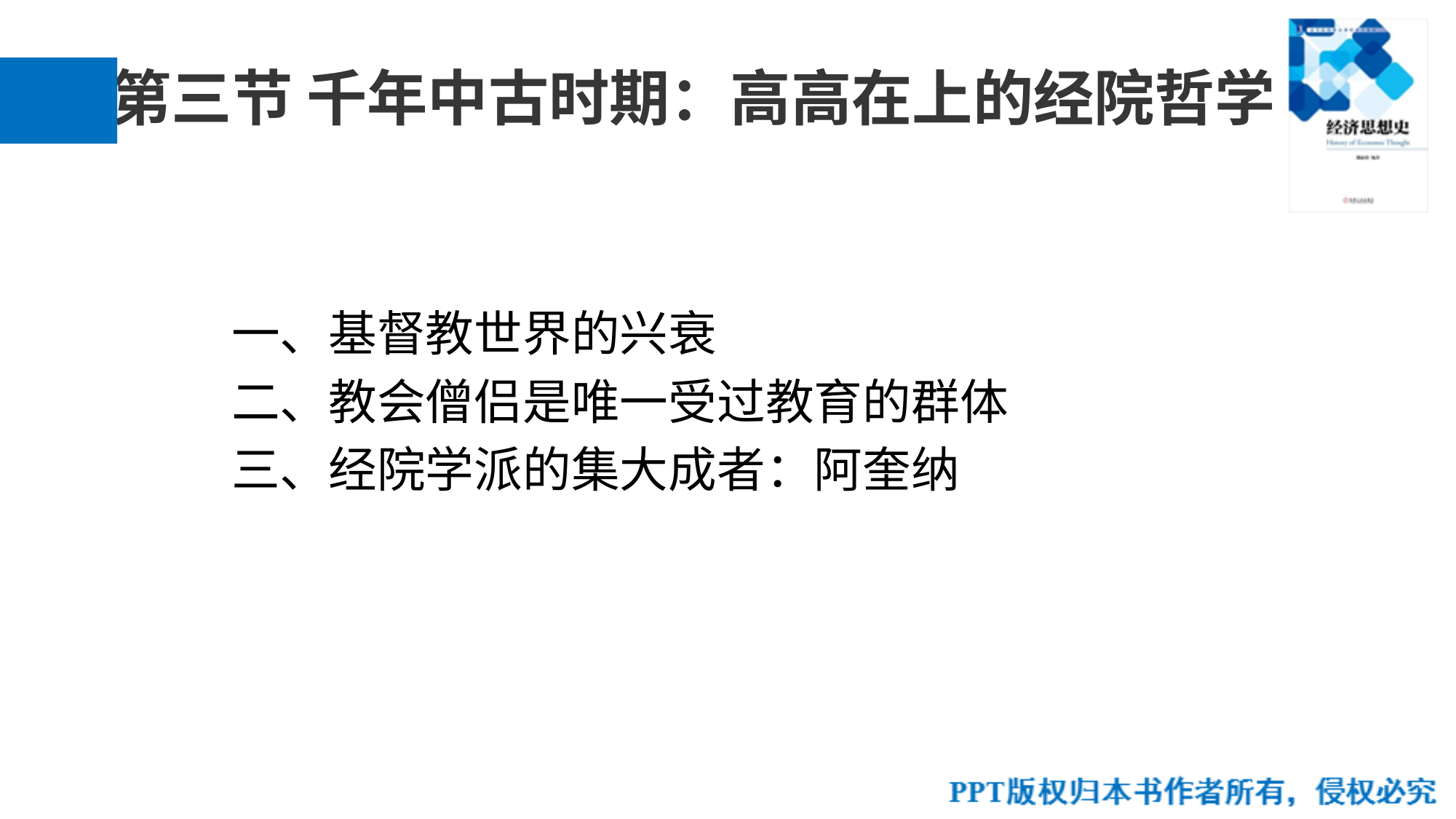

# 第三节 千年中古时期：高高在上的经院哲学

一、基督教世界的兴衰
二、教会僧侣是唯一受过教育的群体
三、经院学派的集大成者：阿奎纳
24